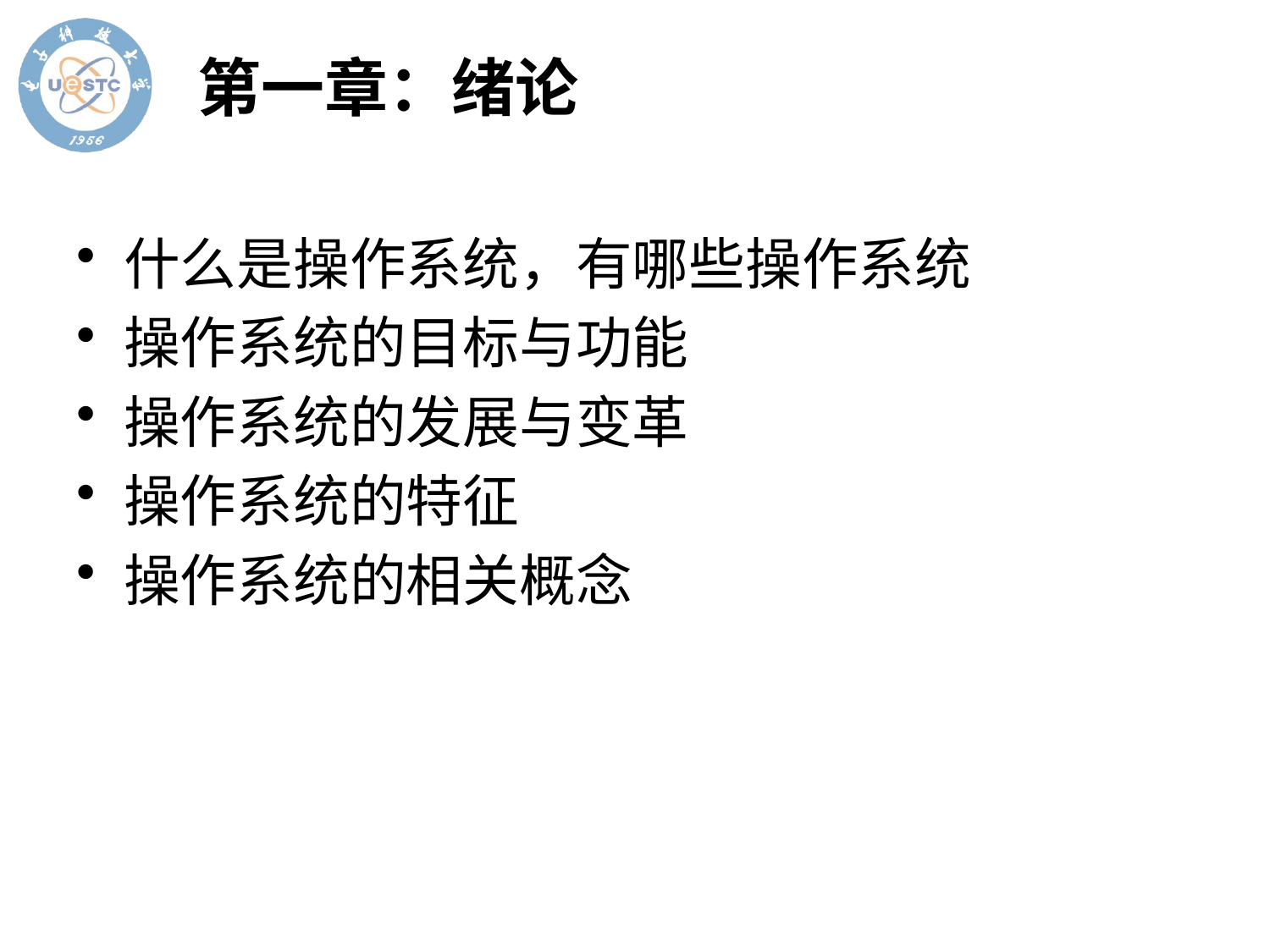

# 第一章：绪论
什么是操作系统，有哪些操作系统
操作系统的目标与功能
操作系统的发展与变革
操作系统的特征
操作系统的相关概念